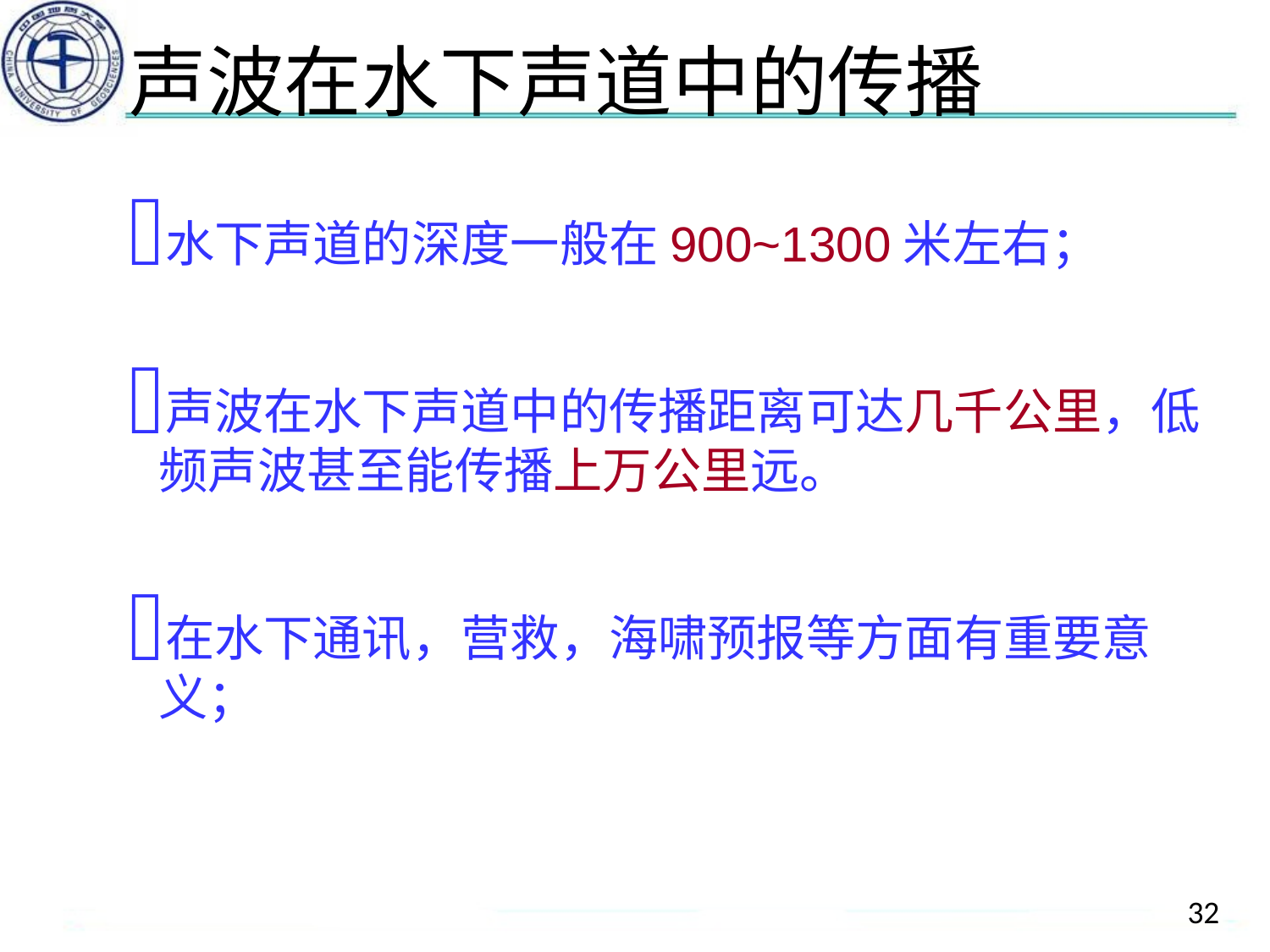

# 声波在水下声道中的传播
水下声道的深度一般在900~1300米左右；

声波在水下声道中的传播距离可达几千公里，低频声波甚至能传播上万公里远。

在水下通讯，营救，海啸预报等方面有重要意义；
32